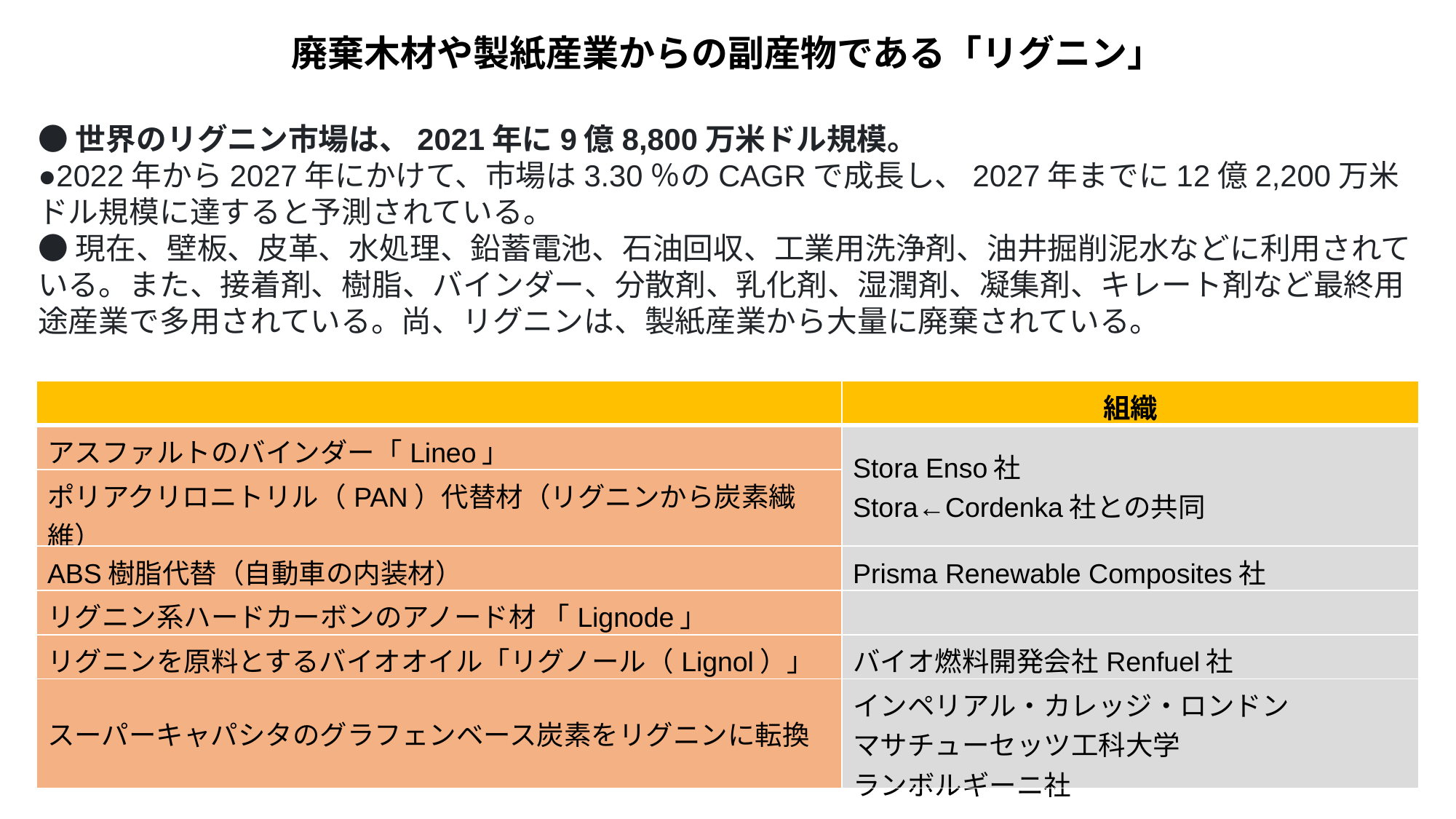

廃棄木材や製紙産業からの副産物である「リグニン」
●世界のリグニン市場は、2021年に9億8,800万米ドル規模。
●2022年から2027年にかけて、市場は3.30％のCAGRで成長し、2027年までに12億2,200万米ドル規模に達すると予測されている。
●現在、壁板、皮革、水処理、鉛蓄電池、石油回収、工業用洗浄剤、油井掘削泥水などに利用されている。また、接着剤、樹脂、バインダー、分散剤、乳化剤、湿潤剤、凝集剤、キレート剤など最終用途産業で多用されている。尚、リグニンは、製紙産業から大量に廃棄されている。
|  | 組織 |
| --- | --- |
| アスファルトのバインダー「Lineo」 | Stora Enso社 Stora←Cordenka社との共同 |
| ポリアクリロニトリル（PAN）代替材（リグニンから炭素繊維） |  |
| ABS樹脂代替（自動車の内装材） | Prisma Renewable Composites社 |
| リグニン系ハードカーボンのアノード材 「Lignode」 |  |
| リグニンを原料とするバイオオイル「リグノール（Lignol）」 | バイオ燃料開発会社Renfuel社 |
| スーパーキャパシタのグラフェンベース炭素をリグニンに転換 | インペリアル・カレッジ・ロンドン マサチューセッツ工科大学 ランボルギーニ社 |